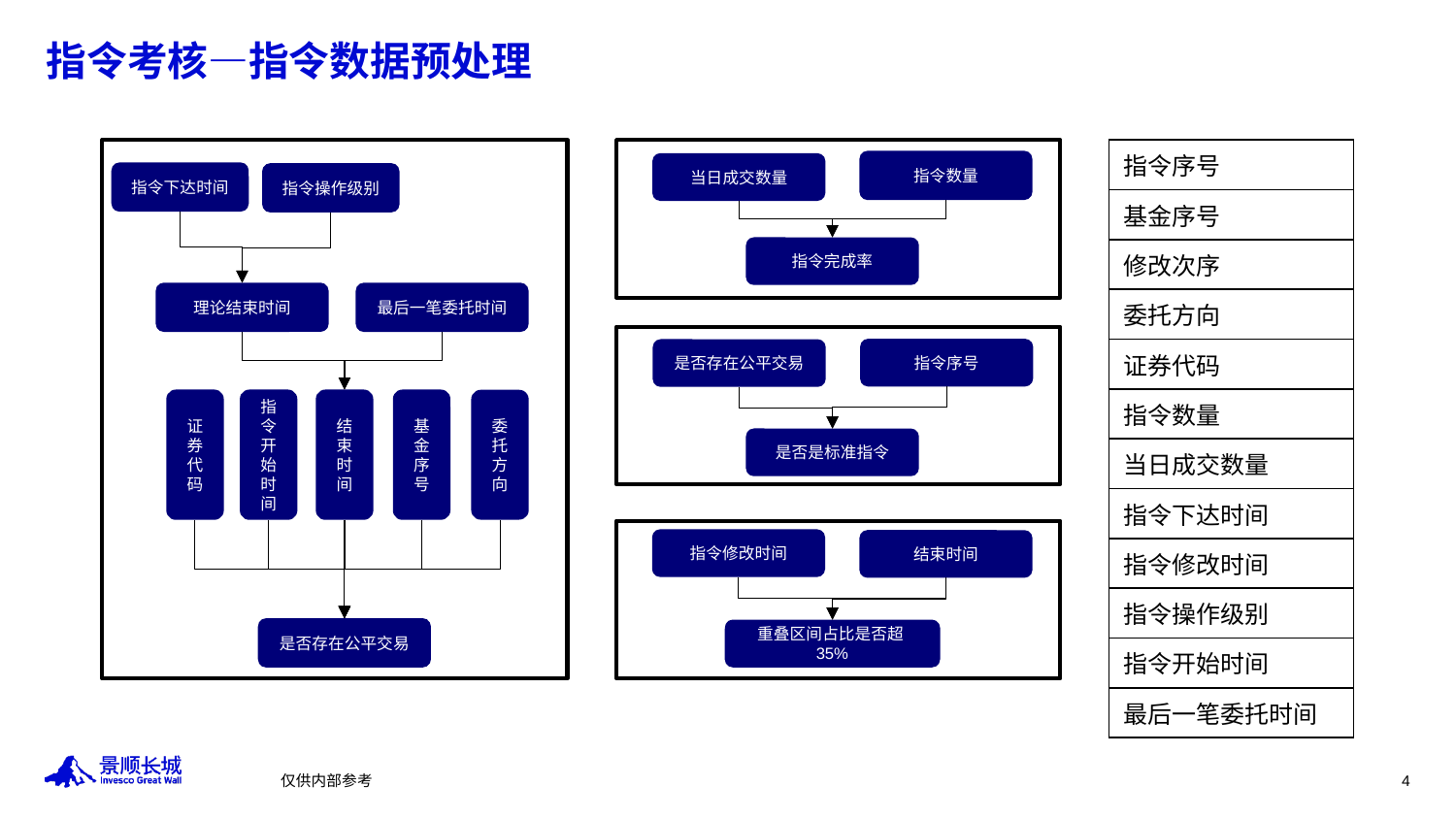

# 指令考核—指令数据预处理

| 指令序号 |
| --- |
| 基金序号 |
| 修改次序 |
| 委托方向 |
| 证券代码 |
| 指令数量 |
| 当日成交数量 |
| 指令下达时间 |
| 指令修改时间 |
| 指令操作级别 |
| 指令开始时间 |
| 最后一笔委托时间 |
指令数量
当日成交数量
指令下达时间
指令操作级别
指令完成率
理论结束时间
最后一笔委托时间

指令序号
是否存在公平交易
证券代码
指令开始时间
结束时间
基金序号
委托方向
是否是标准指令

指令修改时间
结束时间
是否存在公平交易
重叠区间占比是否超35%
仅供内部参考
4